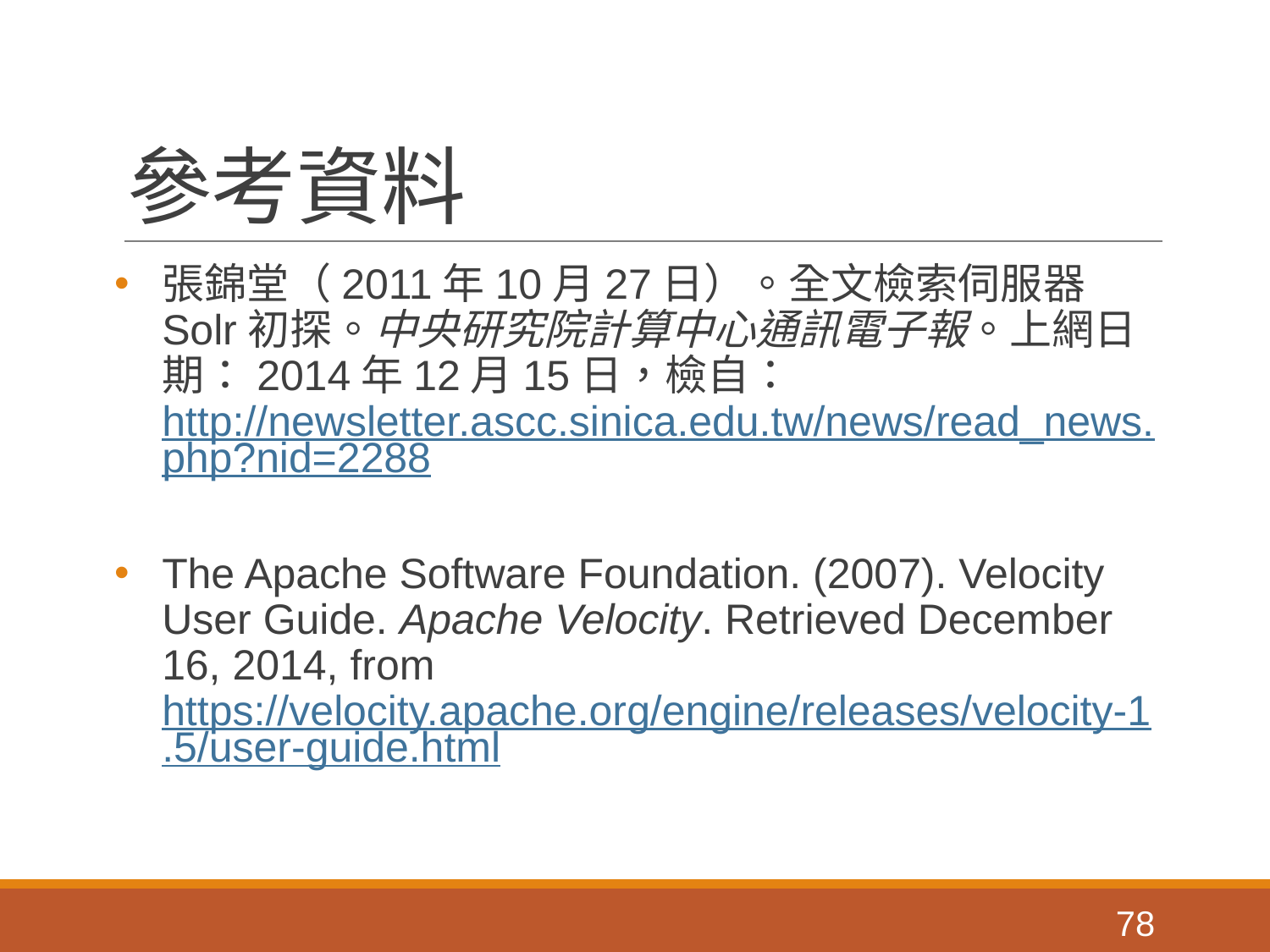

# 參考資料
張錦堂（2011年10月27日）。全文檢索伺服器Solr初探。中央研究院計算中心通訊電子報。上網日期：2014年12月15日，檢自：http://newsletter.ascc.sinica.edu.tw/news/read_news.php?nid=2288
The Apache Software Foundation. (2007). Velocity User Guide. Apache Velocity. Retrieved December 16, 2014, from https://velocity.apache.org/engine/releases/velocity-1.5/user-guide.html

78